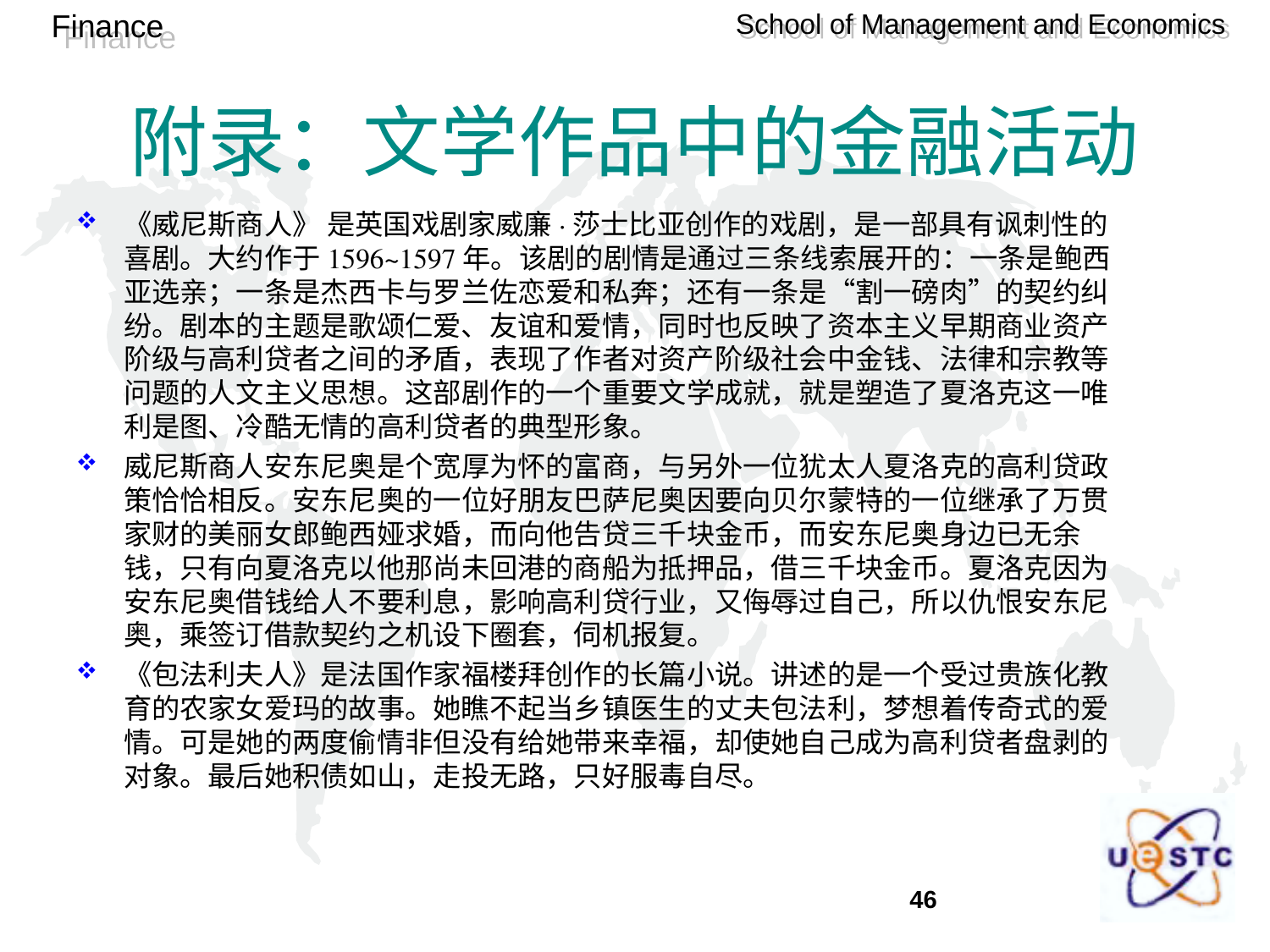

# 附录：文学作品中的金融活动
《威尼斯商人》 是英国戏剧家威廉·莎士比亚创作的戏剧，是一部具有讽刺性的喜剧。大约作于1596~1597年。该剧的剧情是通过三条线索展开的：一条是鲍西亚选亲；一条是杰西卡与罗兰佐恋爱和私奔；还有一条是“割一磅肉”的契约纠纷。剧本的主题是歌颂仁爱、友谊和爱情，同时也反映了资本主义早期商业资产阶级与高利贷者之间的矛盾，表现了作者对资产阶级社会中金钱、法律和宗教等问题的人文主义思想。这部剧作的一个重要文学成就，就是塑造了夏洛克这一唯利是图、冷酷无情的高利贷者的典型形象。
威尼斯商人安东尼奥是个宽厚为怀的富商，与另外一位犹太人夏洛克的高利贷政策恰恰相反。安东尼奥的一位好朋友巴萨尼奥因要向贝尔蒙特的一位继承了万贯家财的美丽女郎鲍西娅求婚，而向他告贷三千块金币，而安东尼奥身边已无余钱，只有向夏洛克以他那尚未回港的商船为抵押品，借三千块金币。夏洛克因为安东尼奥借钱给人不要利息，影响高利贷行业，又侮辱过自己，所以仇恨安东尼奥，乘签订借款契约之机设下圈套，伺机报复。
《包法利夫人》是法国作家福楼拜创作的长篇小说。讲述的是一个受过贵族化教育的农家女爱玛的故事。她瞧不起当乡镇医生的丈夫包法利，梦想着传奇式的爱情。可是她的两度偷情非但没有给她带来幸福，却使她自己成为高利贷者盘剥的对象。最后她积债如山，走投无路，只好服毒自尽。